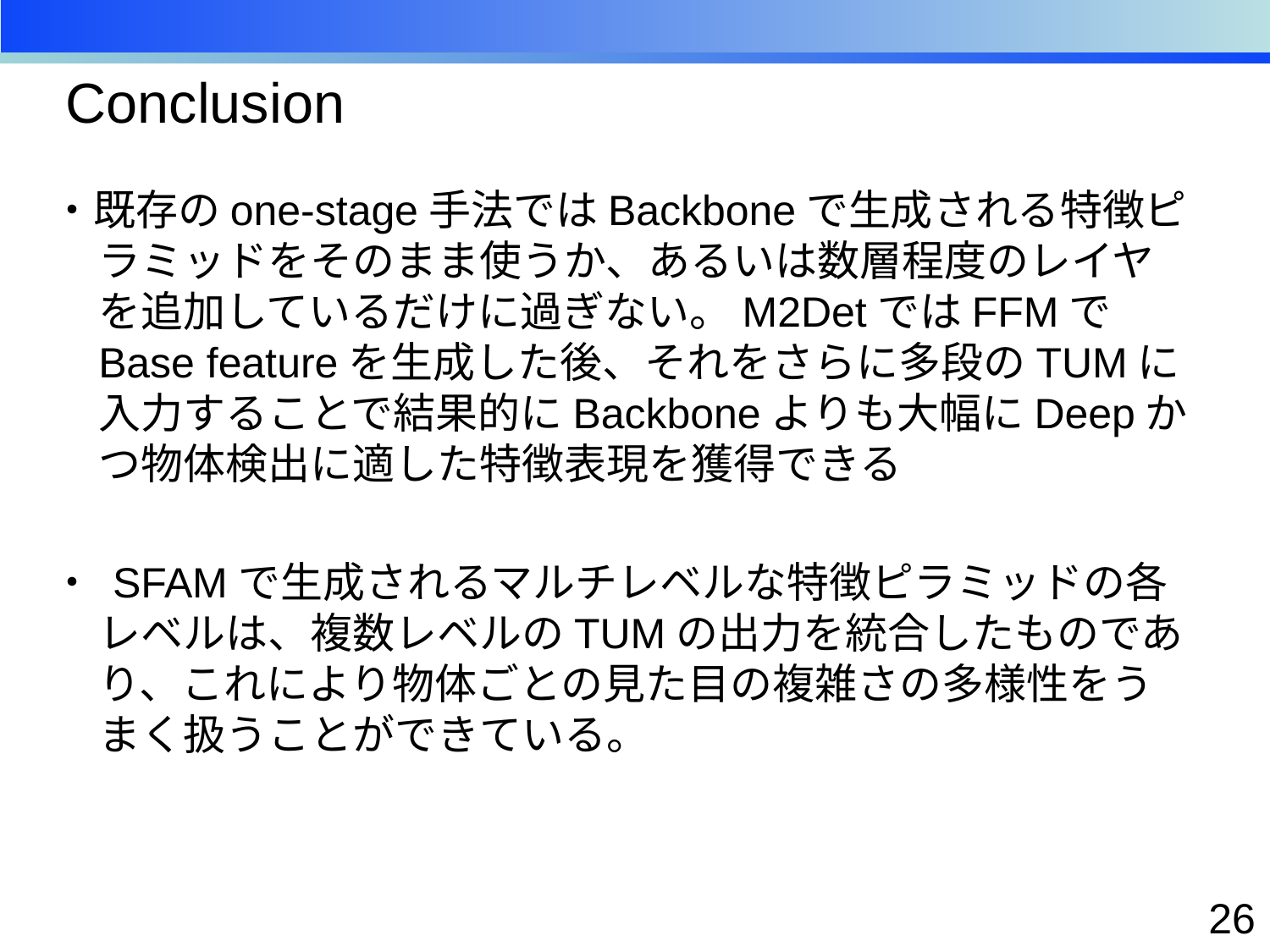

# Conclusion
・既存のone-stage手法ではBackboneで生成される特徴ピラミッドをそのまま使うか、あるいは数層程度のレイヤを追加しているだけに過ぎない。M2DetではFFMでBase featureを生成した後、それをさらに多段のTUMに入力することで結果的にBackboneよりも大幅にDeepかつ物体検出に適した特徴表現を獲得できる

・ SFAMで生成されるマルチレベルな特徴ピラミッドの各レベルは、複数レベルのTUMの出力を統合したものであり、これにより物体ごとの見た目の複雑さの多様性をうまく扱うことができている。

26